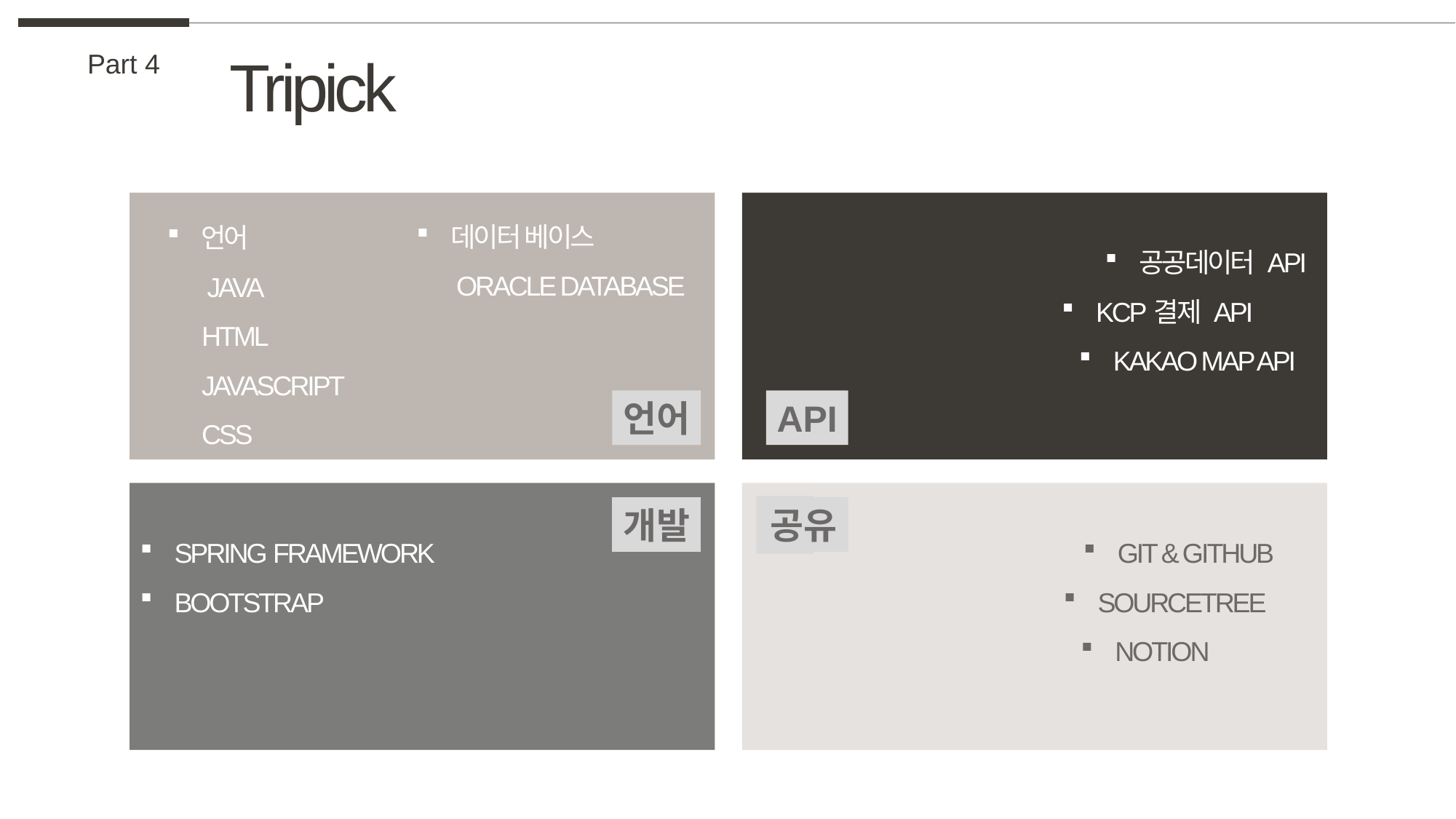

Tripick
Part 4

데이터 베이스
       ORACLE DATABASE
언어
       JAVA
      HTML
      JAVASCRIPT
      CSS
공공데이터 API
KCP결제 API
KAKAO MAP API
언어
API

개발
공유
SPRING FRAMEWORK
BOOTSTRAP
GIT & GITHUB
SOURCETREE
NOTION